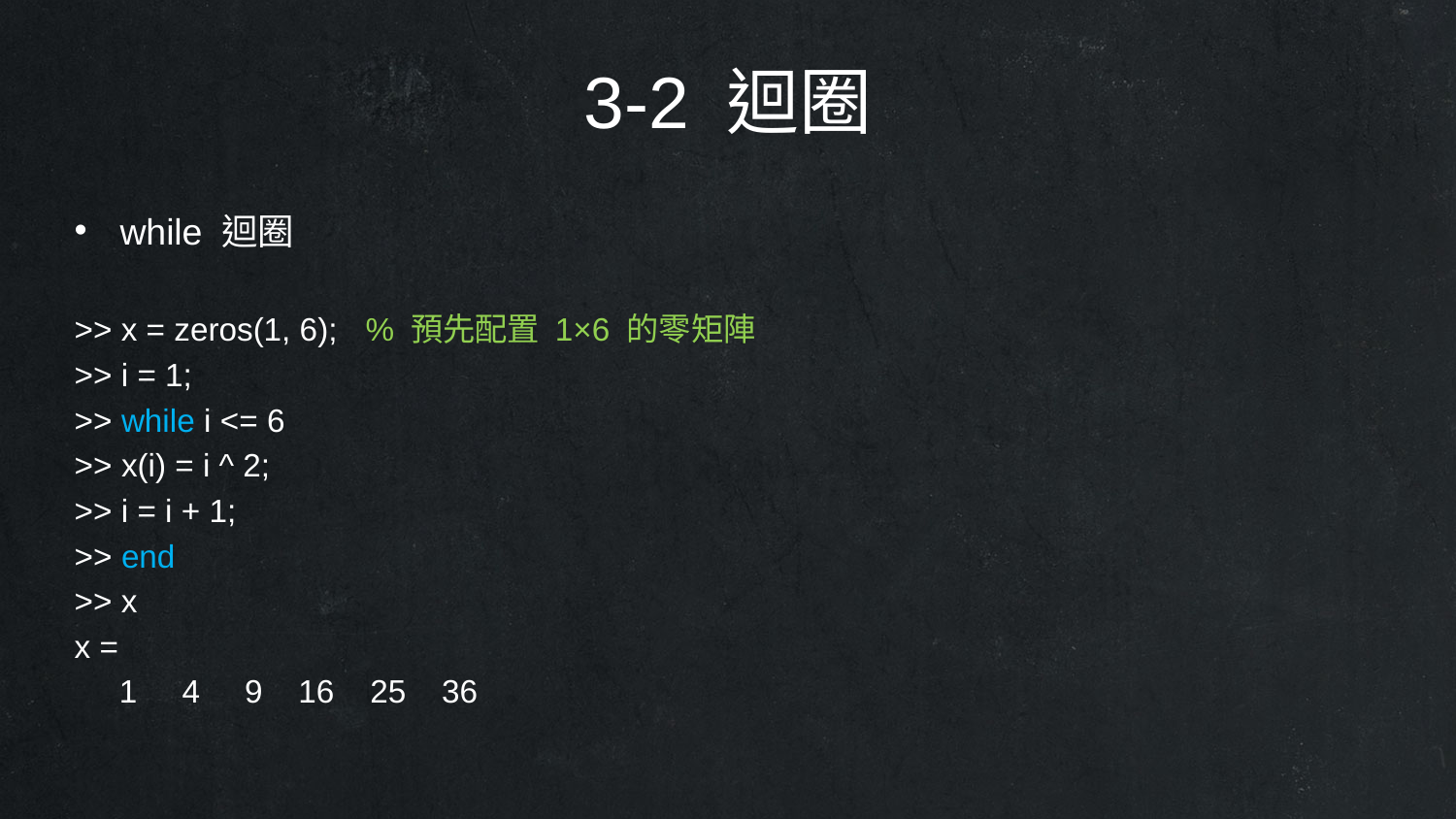

3-2 迴圈
while 迴圈

>> x = zeros(1, 6);	% 預先配置 1×6 的零矩陣
>> i = 1;
>> while i <= 6
>> x(i) = i ^ 2;
>> i = i + 1;
>> end
>> x
x =
     1     4     9    16    25    36